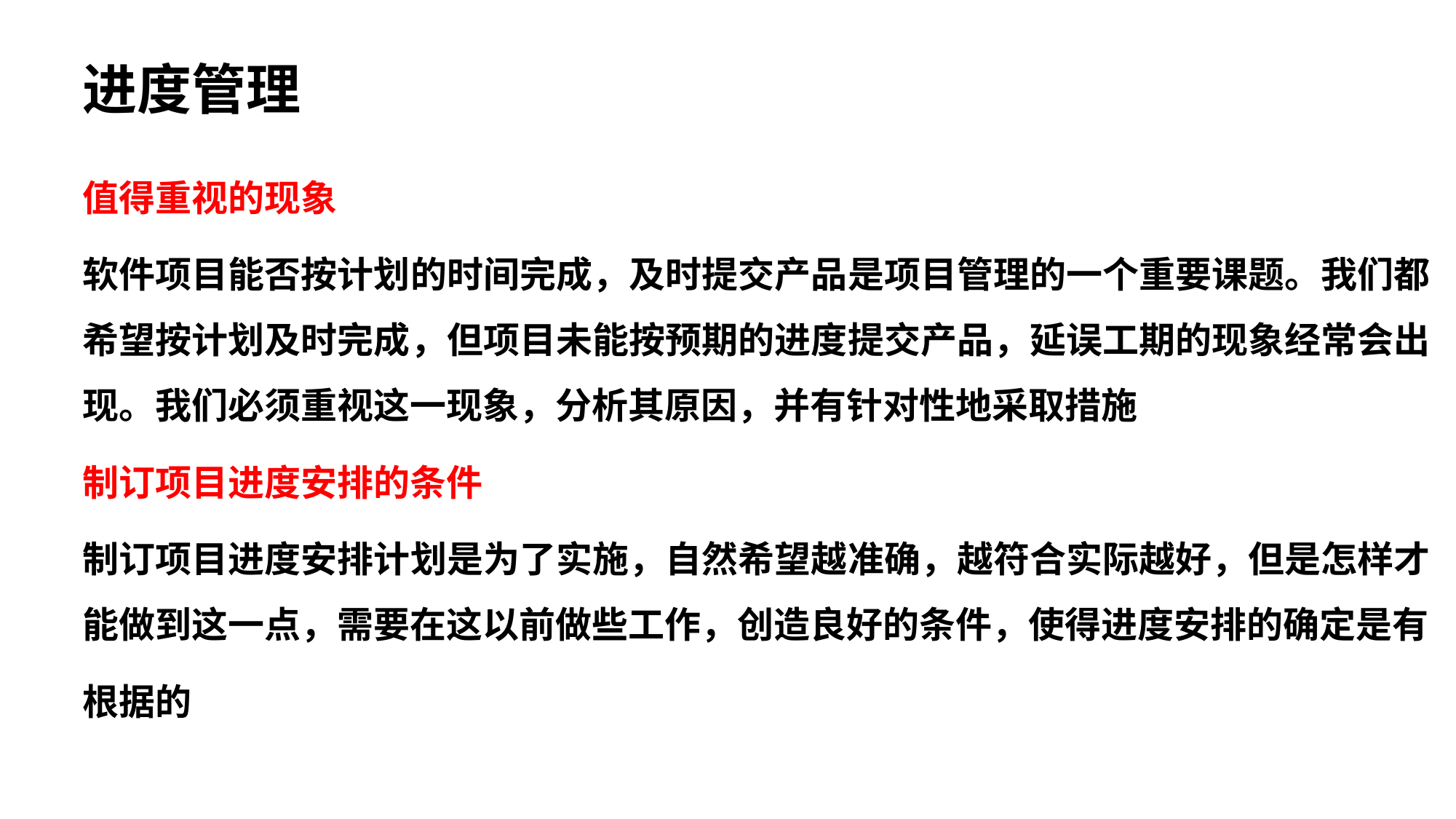

进度管理
值得重视的现象
软件项目能否按计划的时间完成，及时提交产品是项目管理的一个重要课题。我们都希望按计划及时完成，但项目未能按预期的进度提交产品，延误工期的现象经常会出现。我们必须重视这一现象，分析其原因，并有针对性地采取措施
制订项目进度安排的条件
制订项目进度安排计划是为了实施，自然希望越准确，越符合实际越好，但是怎样才能做到这一点，需要在这以前做些工作，创造良好的条件，使得进度安排的确定是有
根据的